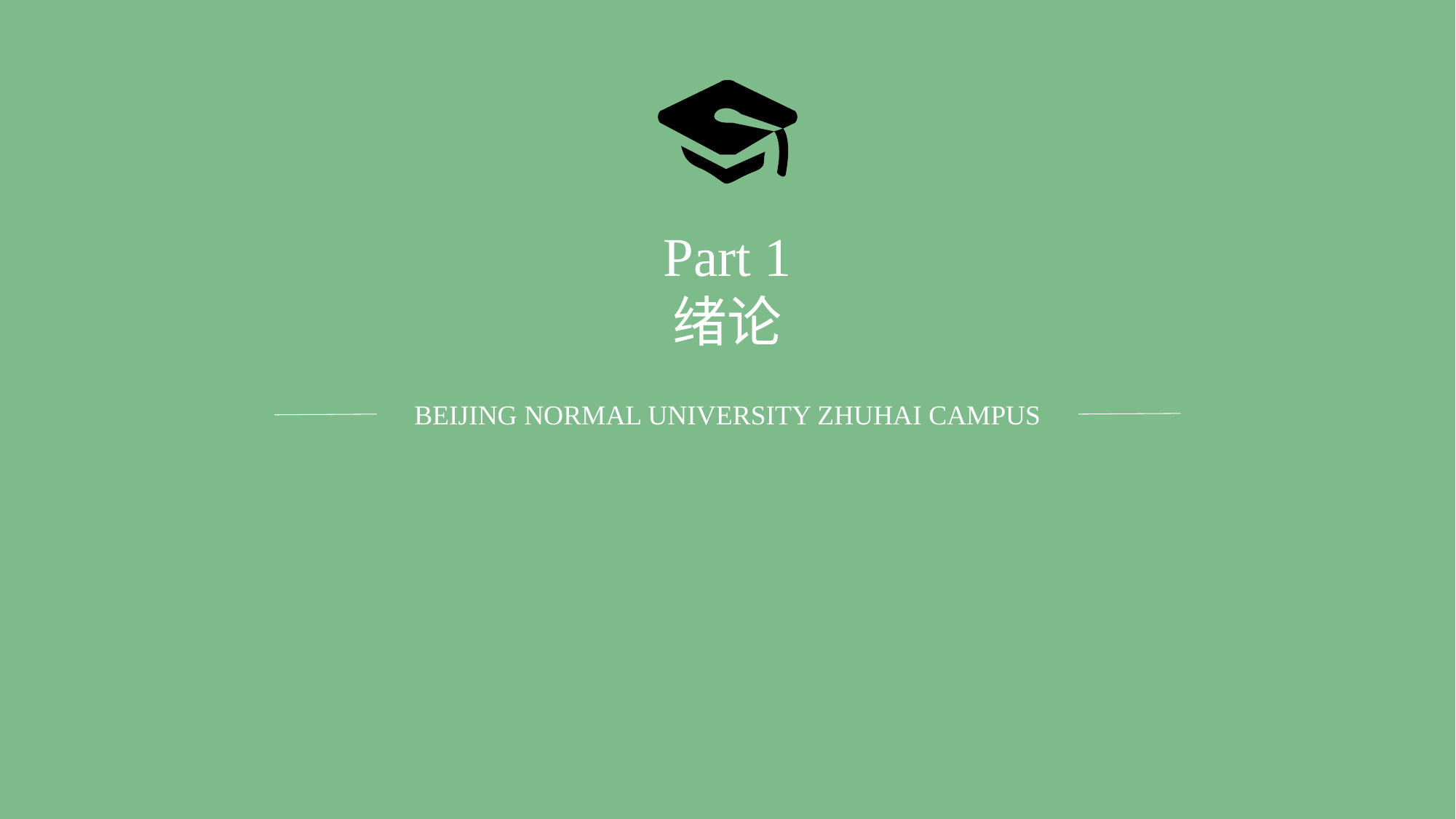

Part 1
绪论
BEIJING NORMAL UNIVERSITY ZHUHAI CAMPUS